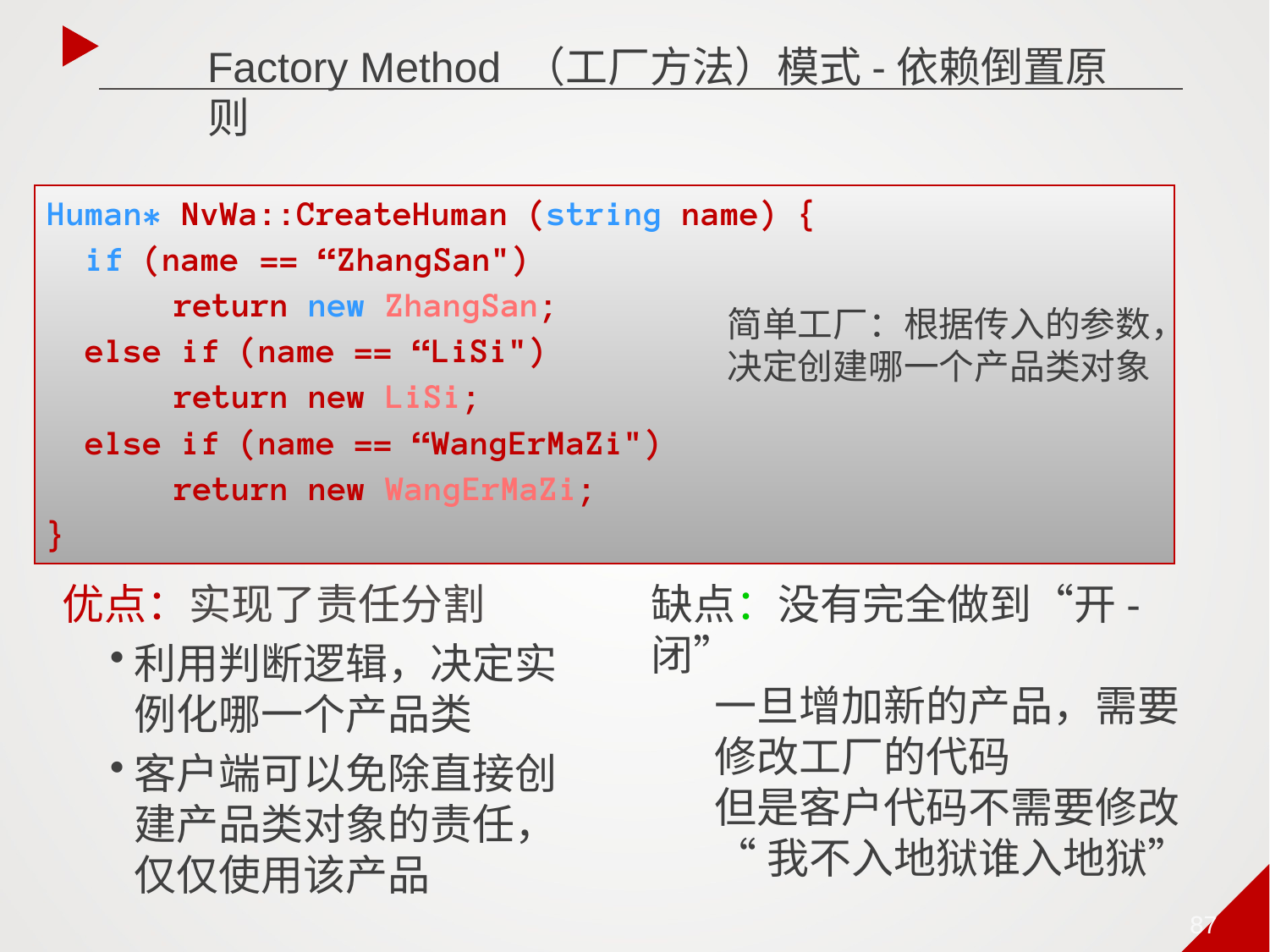

Factory Method （工厂方法）模式-依赖倒置原则
Human* NvWa::CreateHuman (string name) {
  if (name == “ZhangSan")
	return new ZhangSan;
  else if (name == “LiSi")
	return new LiSi;
  else if (name == “WangErMaZi")
	return new WangErMaZi;
}
简单工厂：根据传入的参数，决定创建哪一个产品类对象
优点：实现了责任分割
利用判断逻辑，决定实例化哪一个产品类
客户端可以免除直接创建产品类对象的责任，仅仅使用该产品
缺点：没有完全做到“开-闭”
一旦增加新的产品，需要修改工厂的代码
但是客户代码不需要修改
“我不入地狱谁入地狱”